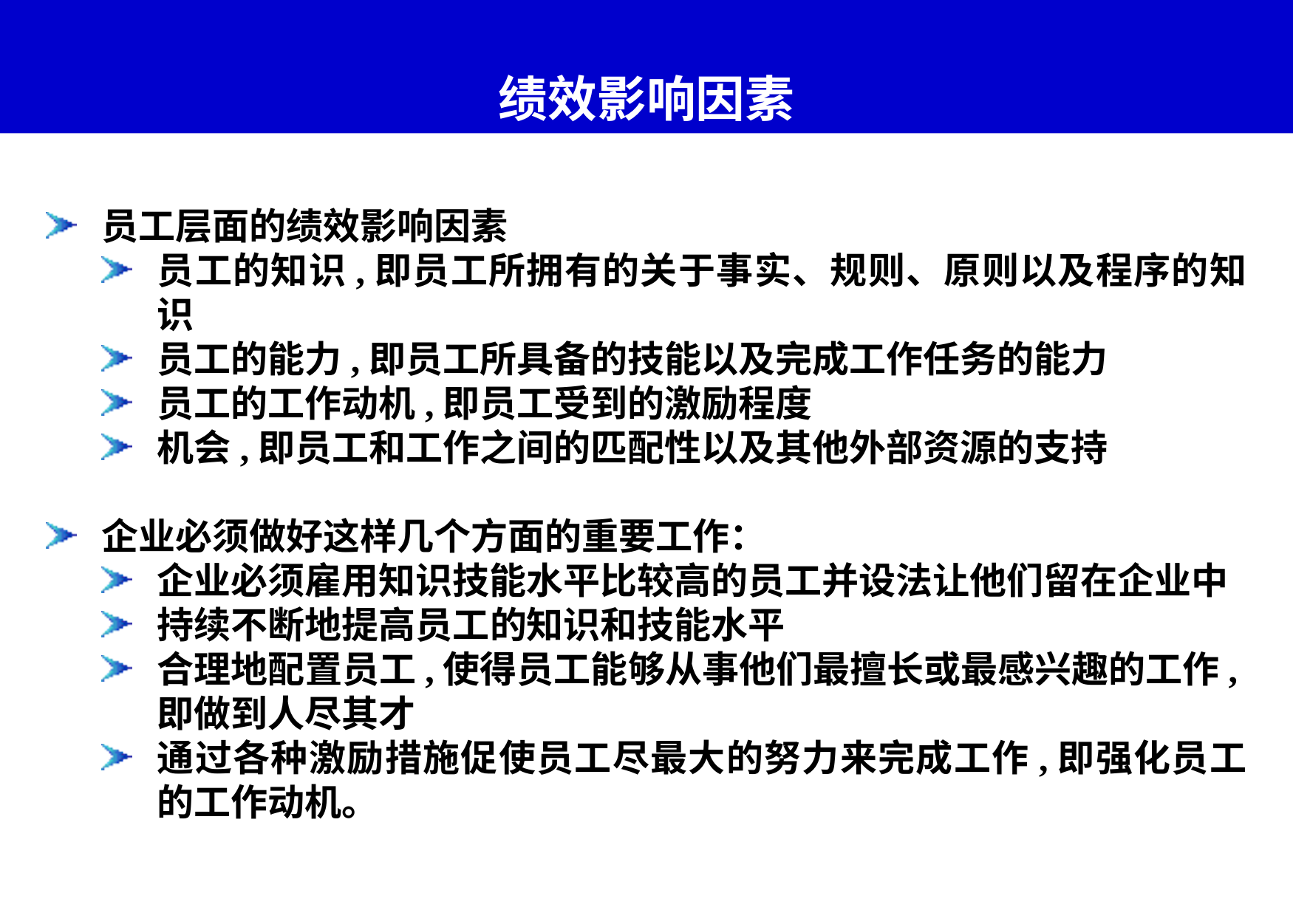

# 绩效影响因素
员工层面的绩效影响因素
员工的知识,即员工所拥有的关于事实、规则、原则以及程序的知识
员工的能力,即员工所具备的技能以及完成工作任务的能力
员工的工作动机,即员工受到的激励程度
机会,即员工和工作之间的匹配性以及其他外部资源的支持

企业必须做好这样几个方面的重要工作：
企业必须雇用知识技能水平比较高的员工并设法让他们留在企业中
持续不断地提高员工的知识和技能水平
合理地配置员工,使得员工能够从事他们最擅长或最感兴趣的工作,即做到人尽其才
通过各种激励措施促使员工尽最大的努力来完成工作,即强化员工的工作动机。